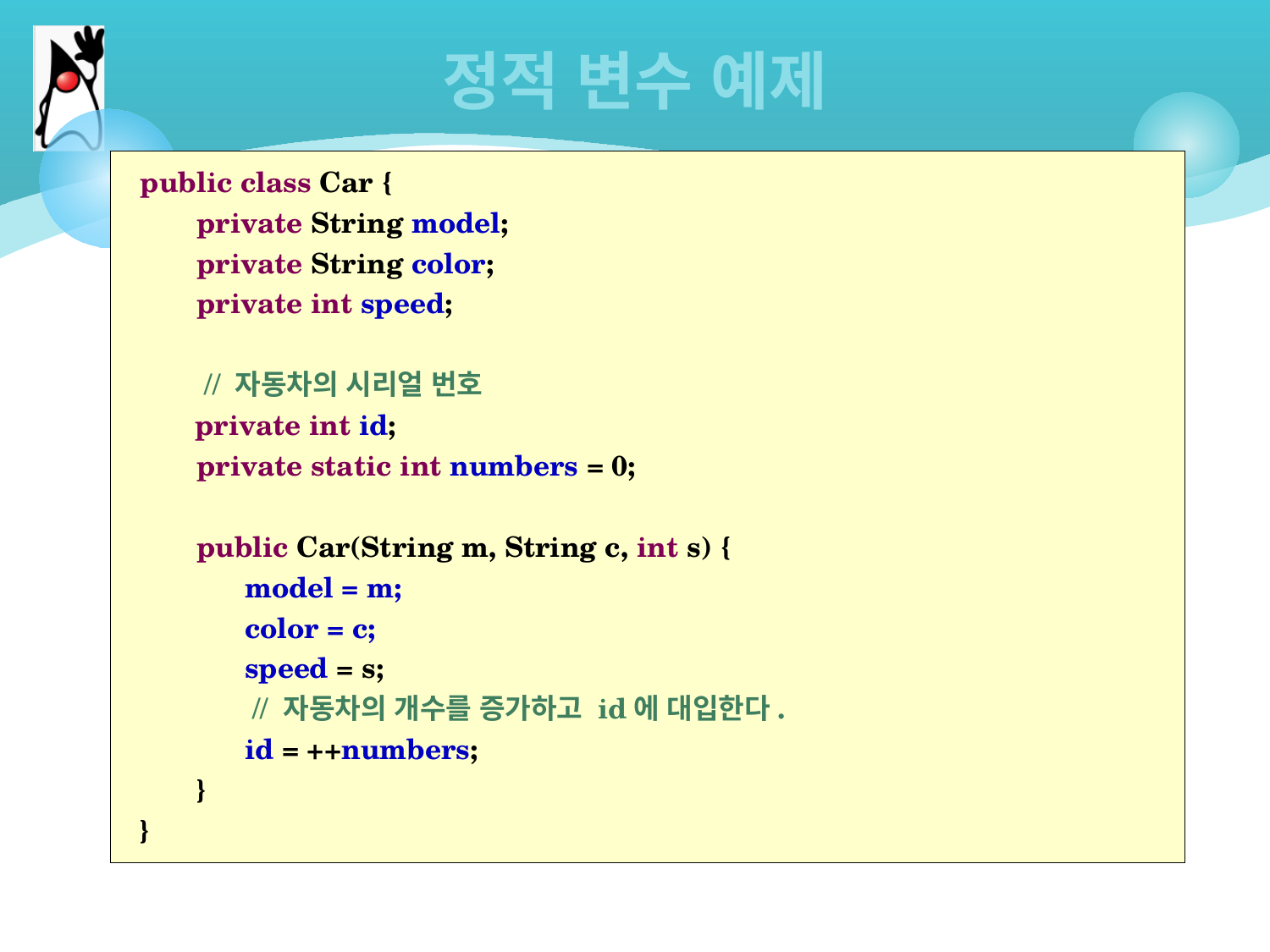

# 정적 변수 예제
public class Car {
       private String model;
       private String color;
       private int speed;

        // 자동차의 시리얼 번호
       private int id;
       private static int numbers = 0;

       public Car(String m, String c, int s) {
             model = m;
             color = c;
             speed = s;
              // 자동차의 개수를 증가하고 id에 대입한다.
             id = ++numbers;
       }
}